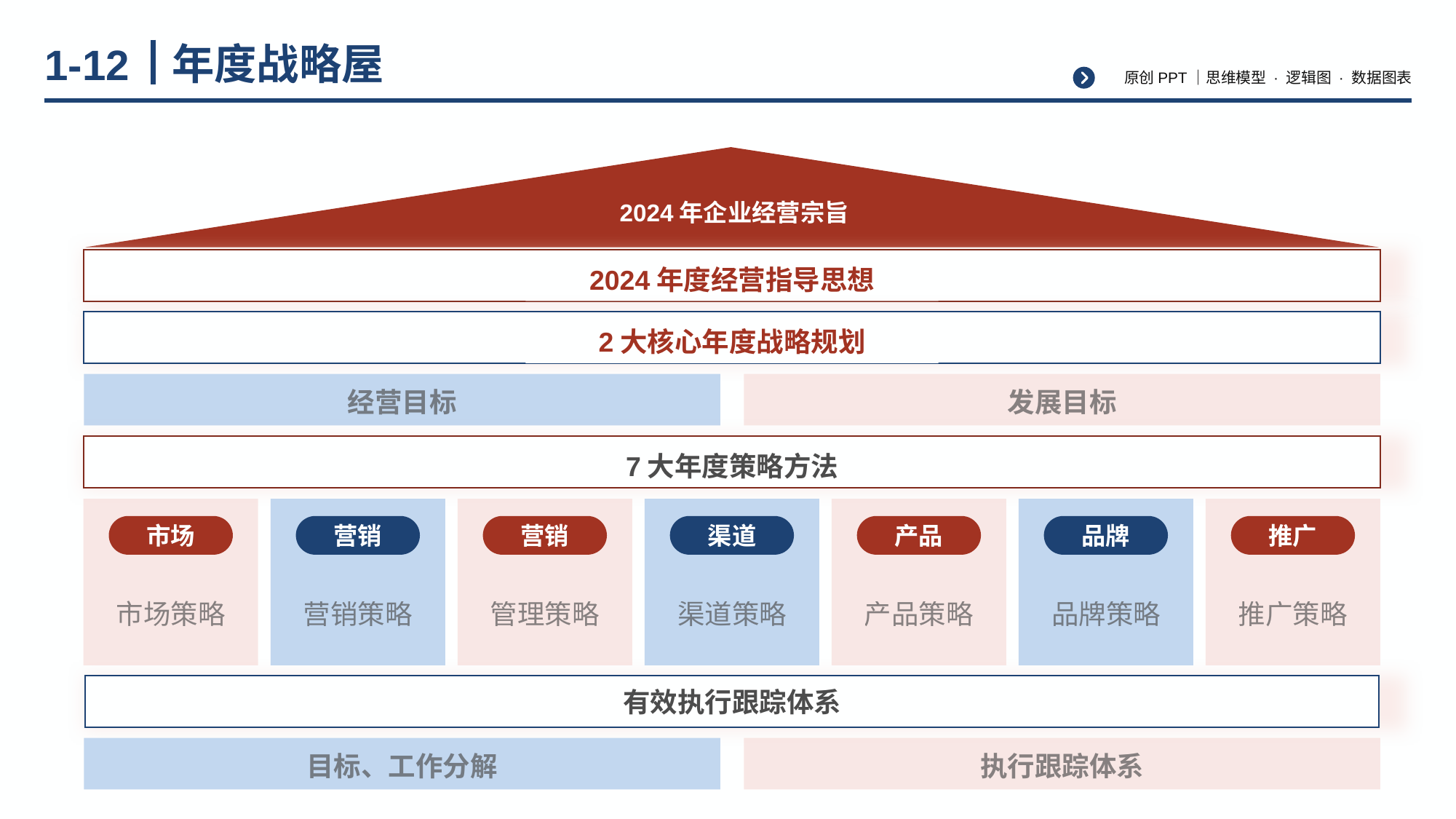

# 年度战略屋
1-12

2024年企业经营宗旨

2024年度经营指导思想

2大核心年度战略规划
经营目标
发展目标

7大年度策略方法

市场
营销
营销
渠道
产品
品牌
推广
市场策略
营销策略
管理策略
渠道策略
产品策略
品牌策略
推广策略
有效执行跟踪体系
目标、工作分解
执行跟踪体系